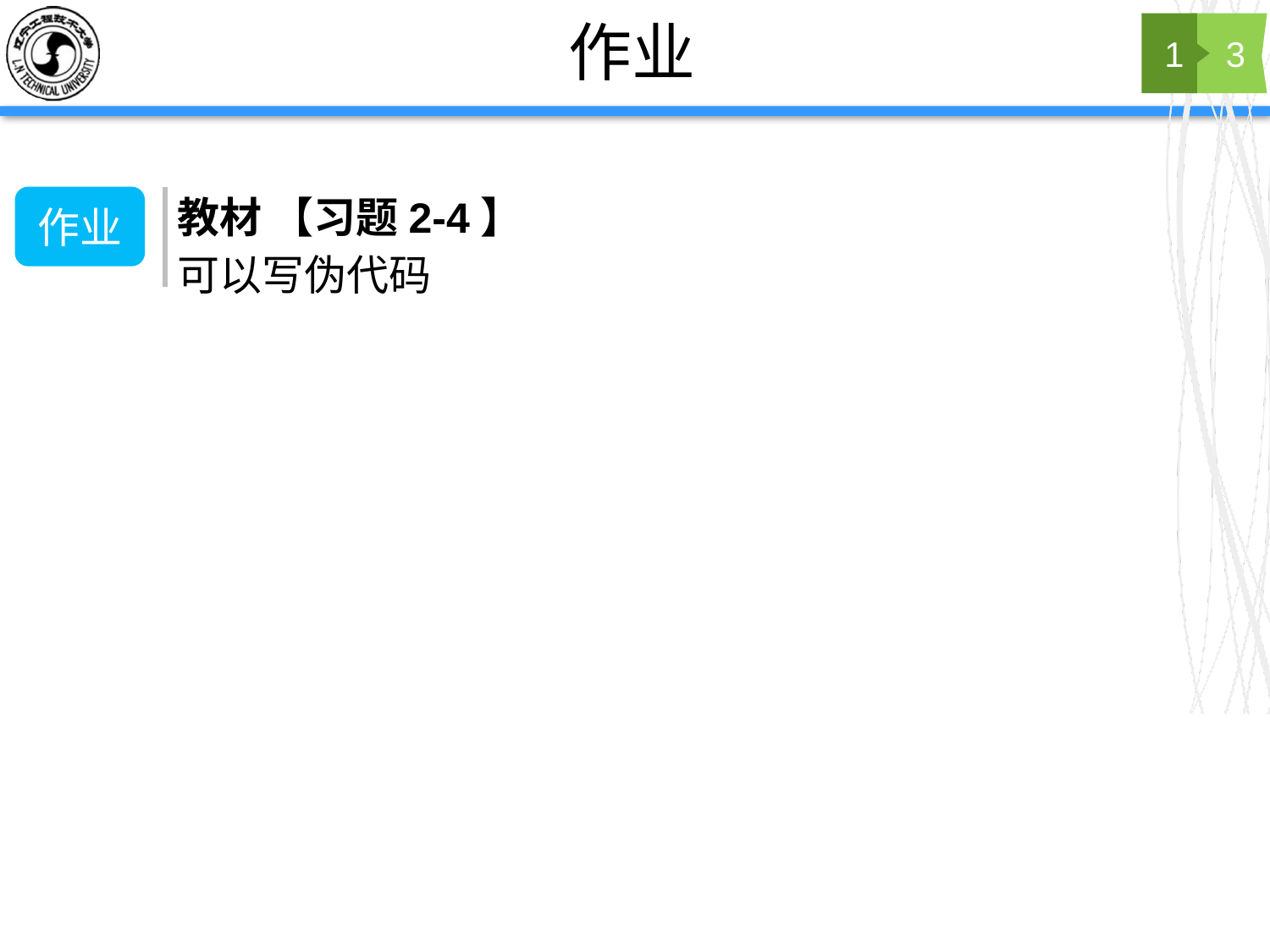

# 作业
1
3
教材 【习题2-4】
作业
可以写伪代码